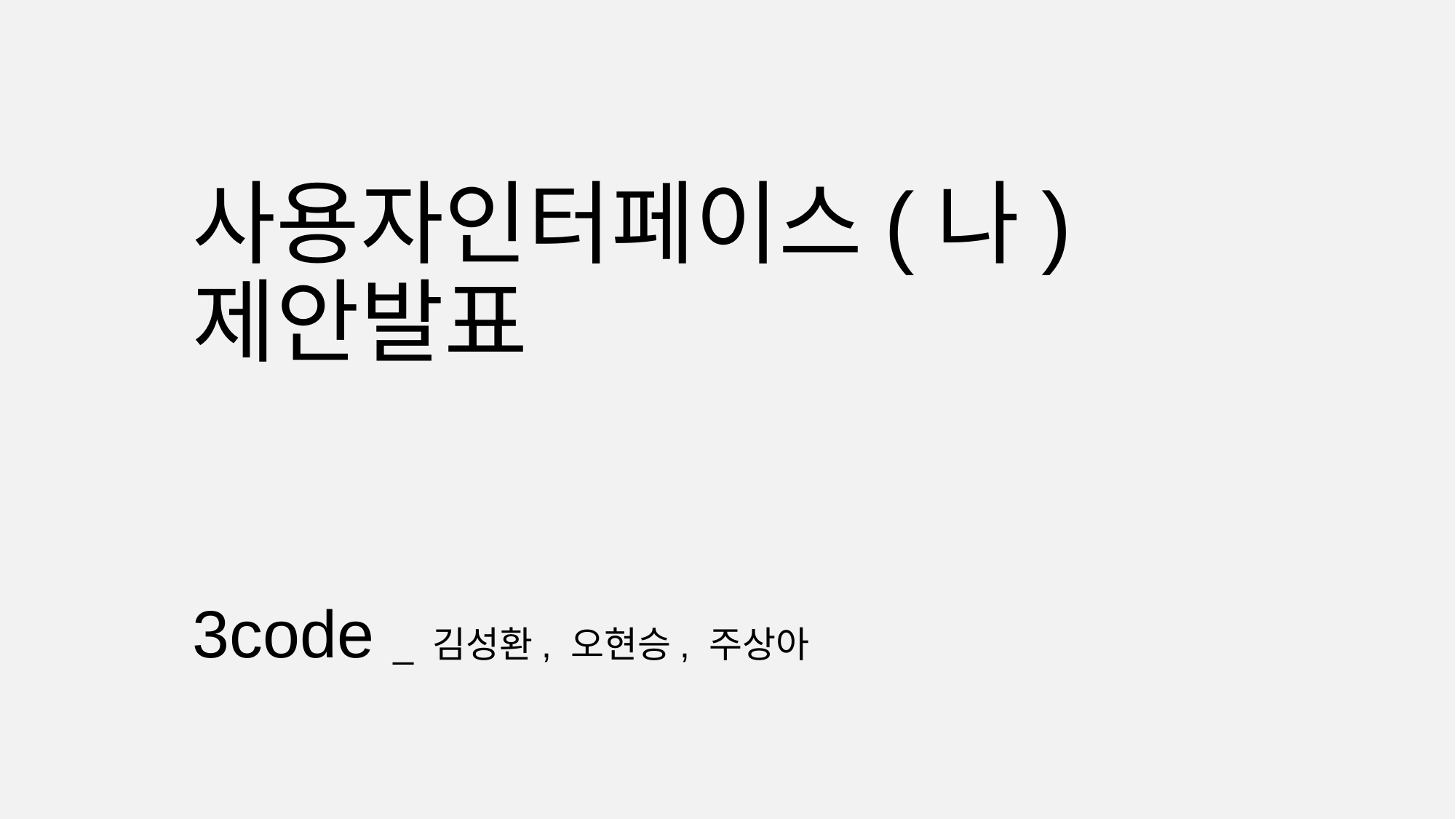

# 사용자인터페이스(나) 제안발표
3code _ 김성환, 오현승, 주상아